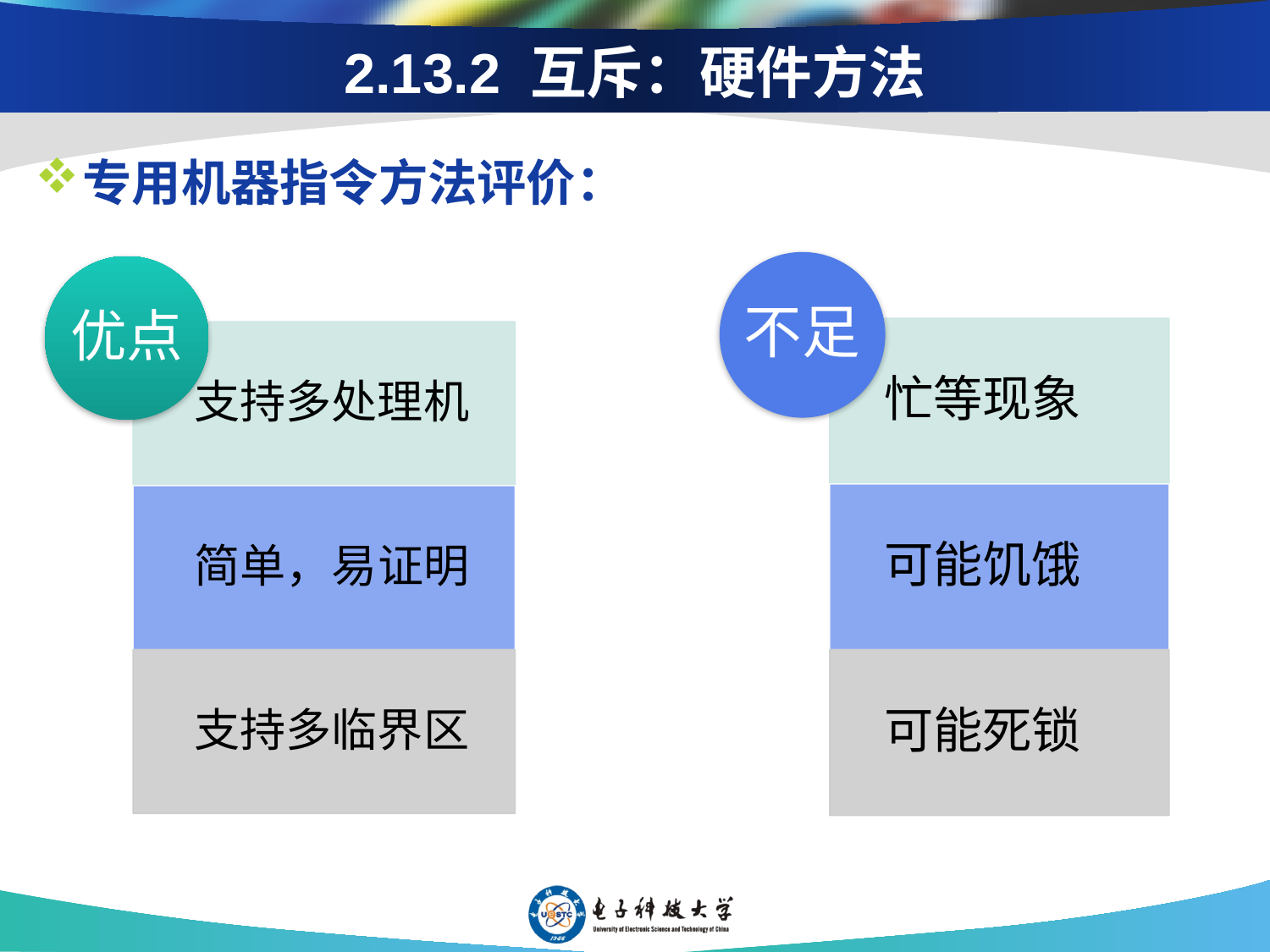

# 2.13.2 互斥：硬件方法
专用机器指令方法评价：

忙等现象
可能饥饿
可能死锁
不足
支持多处理机
简单，易证明
支持多临界区
优点